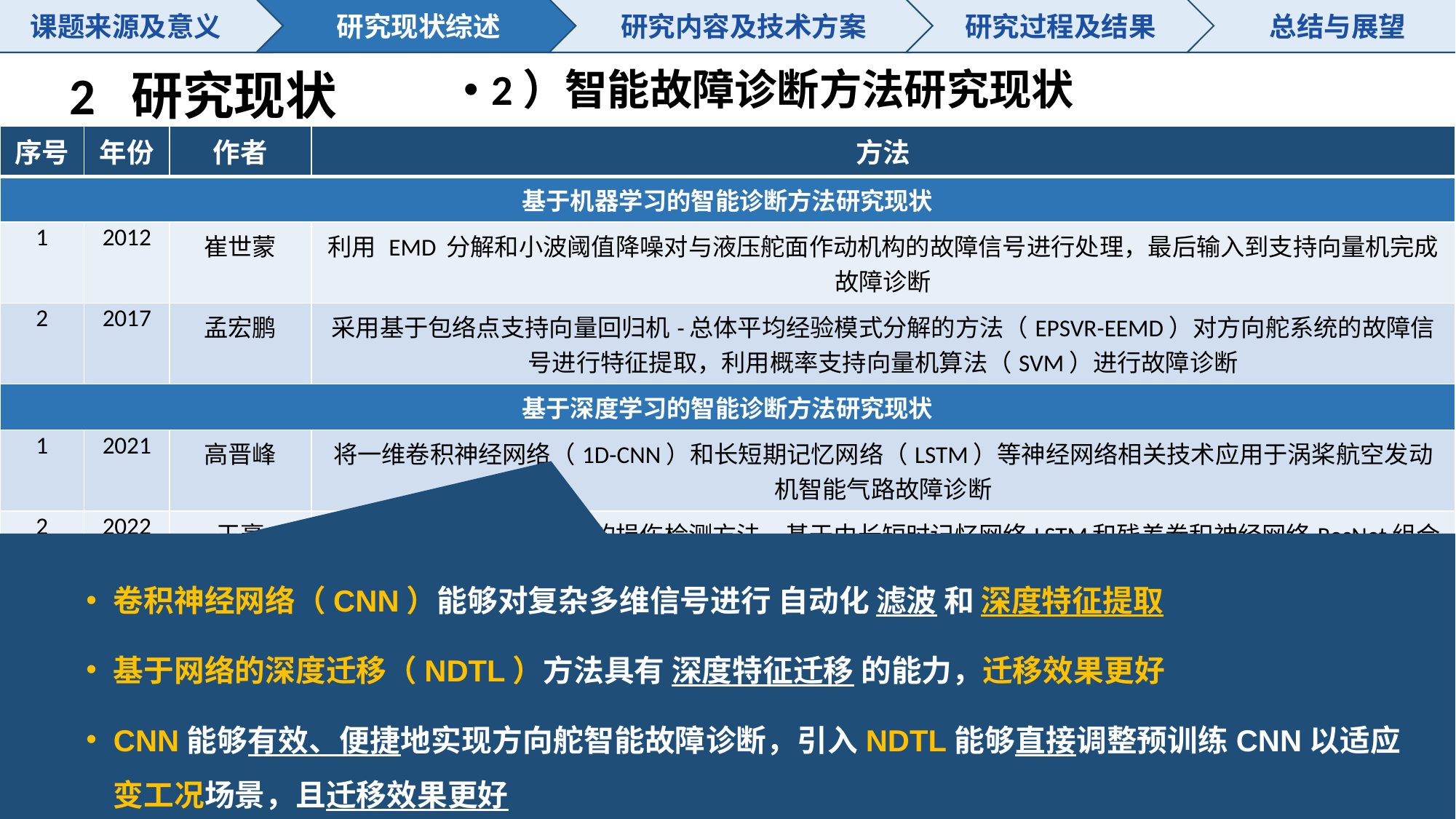

课题来源及意义

研究现状综述

研究内容及技术方案

研究过程及结果
总结与展望
# 2  研究现状
2）智能故障诊断方法研究现状
| 序号 | 年份 | 作者 | 方法 |
| --- | --- | --- | --- |
| 基于机器学习的智能诊断方法研究现状 |  |  |  |
| 1 | 2012 | 崔世蒙 | 利用 EMD 分解和小波阈值降噪对与液压舵面作动机构的故障信号进行处理，最后输入到支持向量机完成故障诊断 |
| 2 | 2017 | 孟宏鹏 | 采用基于包络点支持向量回归机-总体平均经验模式分解的方法（EPSVR-EEMD）对方向舵系统的故障信号进行特征提取，利用概率支持向量机算法（SVM）进行故障诊断 |
| 基于深度学习的智能诊断方法研究现状 |  |  |  |
| 1 | 2021 | 高晋峰 | 将一维卷积神经网络（1D-CNN）和长短期记忆网络（LSTM）等神经网络相关技术应用于涡桨航空发动机智能气路故障诊断 |
| 2 | 2022 | 王豪 | 提出了一种基于深度学习的损伤检测方法，基于由长短时记忆网络LSTM和残差卷积神经网络ResNet组合而成的LSTM-ResNet 网络对火箭系统进行故障诊断 |
| 基于迁移学习的智能诊断方法研究现状 |  |  | 基于深度学习的智能诊断方法研究现状 |
| 1 | 2011 | 康守强等 | 将 SSTCA 方法与 SVM 结合，应用在滚动轴承的故障诊断中，并采用多核函数提高对数据的表示能力，实现了变工况下轴承的故障诊断 |
| 2 | 2014 | Cao等 | 等将用于图像处理的 AlexNet（CNN）网络前七层固定，把信号的时域图作为输入，微调最后一层权重，实现了对齿轮故障识别 |
| 3 | 2014 | Hasan等 | 提出基于声发射信号的声谱图训练 CNN 网络，并迁移网络学习到的特征，实现了滚动轴承的变工况诊断 |
| 4 | 2021 | 付松等 | 提出基于深度自动编码器（DAE）迁移学习学习到的特征，并结合SVM实现民航发动机小样本故障诊断 |

卷积神经网络（CNN）能够对复杂多维信号进行 自动化 滤波 和 深度特征提取
基于网络的深度迁移（NDTL）方法具有 深度特征迁移 的能力，迁移效果更好
CNN能够有效、便捷地实现方向舵智能故障诊断，引入NDTL能够直接调整预训练CNN以适应变工况场景，且迁移效果更好